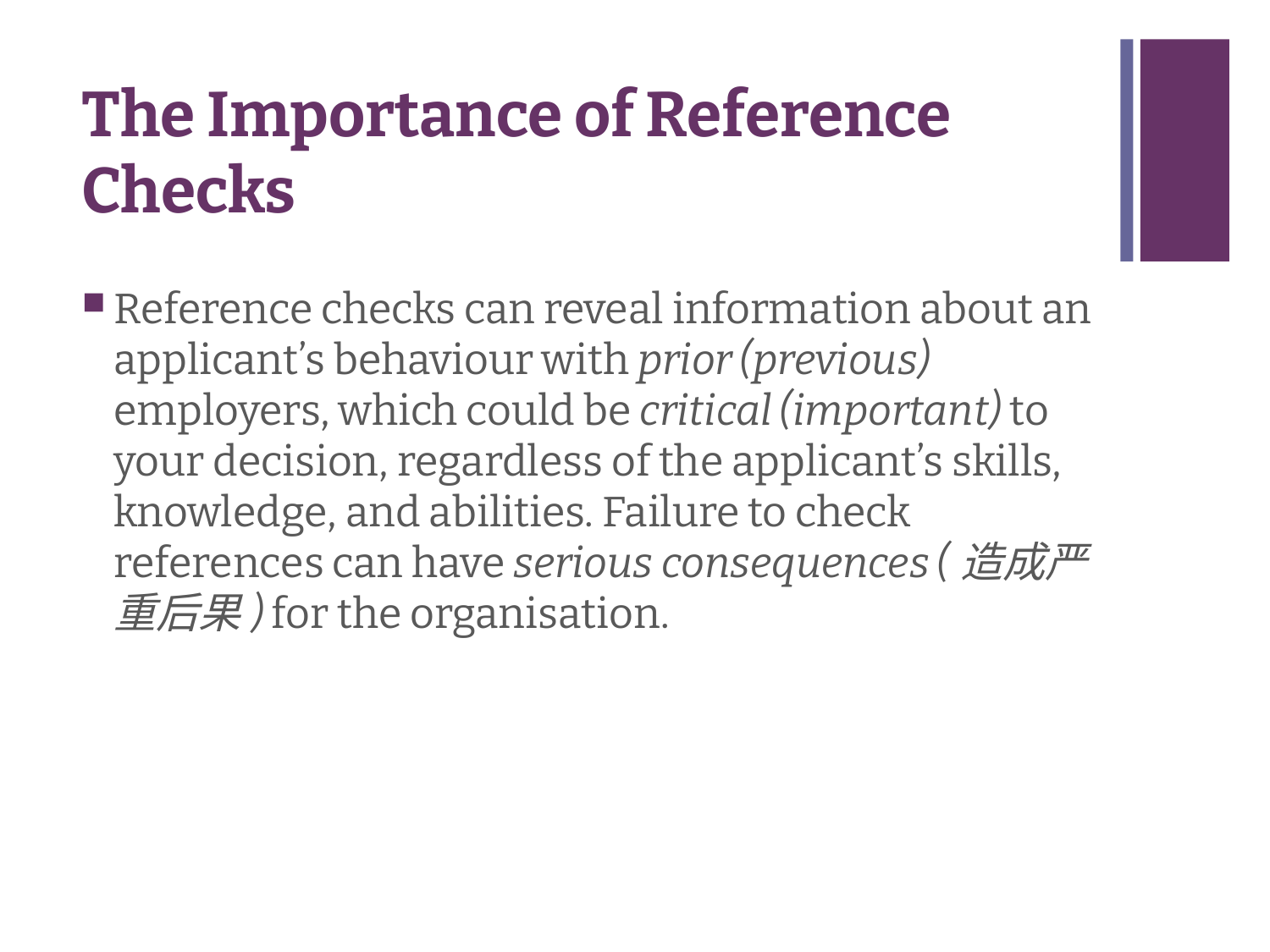

# The Importance of Reference Checks
Reference checks can reveal information about an applicant’s behaviour with prior (previous) employers, which could be critical (important) to your decision, regardless of the applicant’s skills, knowledge, and abilities. Failure to check references can have serious consequences (造成严重后果) for the organisation.